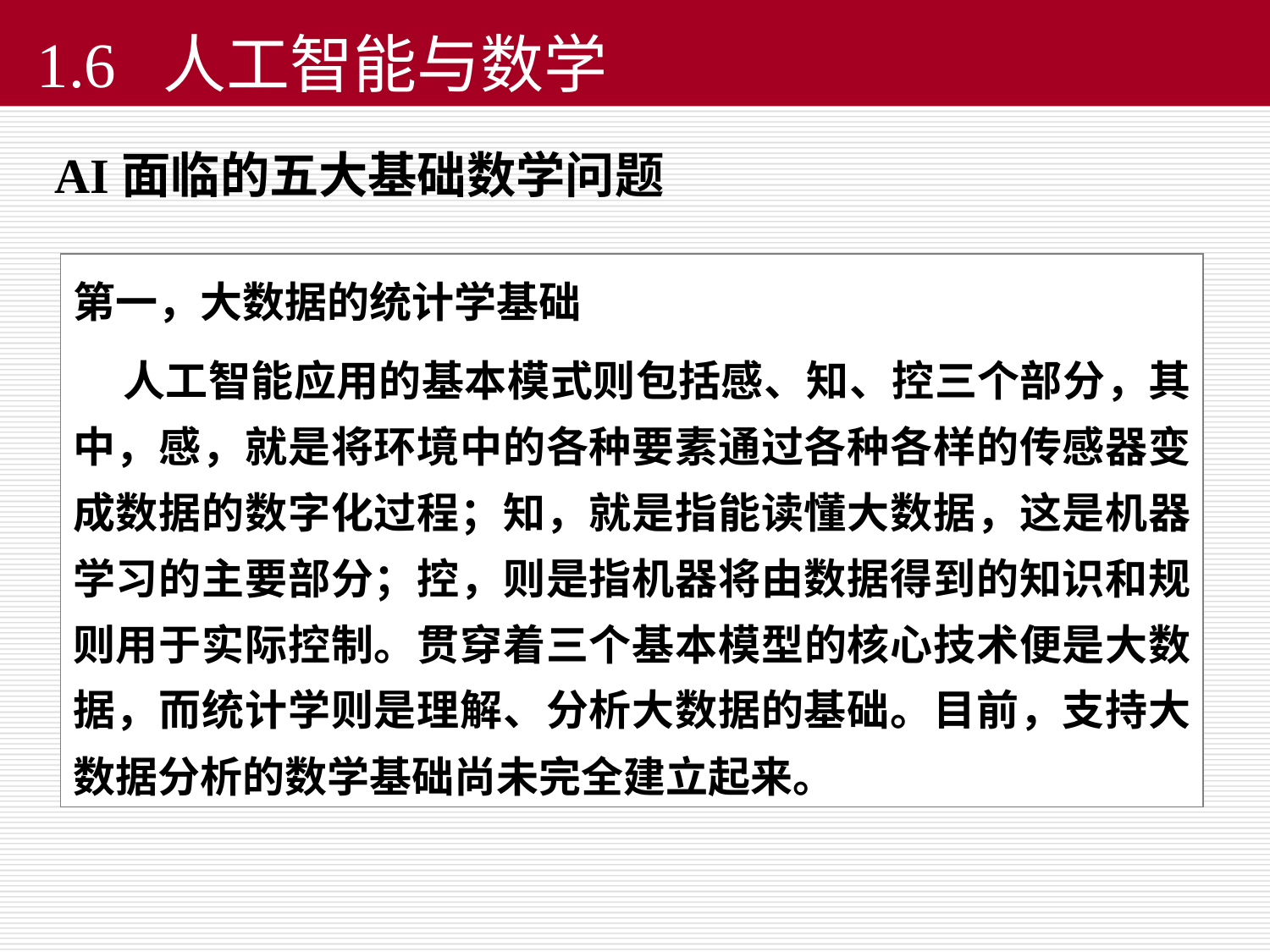

1.6  人工智能与数学
AI面临的五大基础数学问题
第一，大数据的统计学基础
    人工智能应用的基本模式则包括感、知、控三个部分，其中，感，就是将环境中的各种要素通过各种各样的传感器变成数据的数字化过程；知，就是指能读懂大数据，这是机器学习的主要部分；控，则是指机器将由数据得到的知识和规则用于实际控制。贯穿着三个基本模型的核心技术便是大数据，而统计学则是理解、分析大数据的基础。目前，支持大数据分析的数学基础尚未完全建立起来。
90